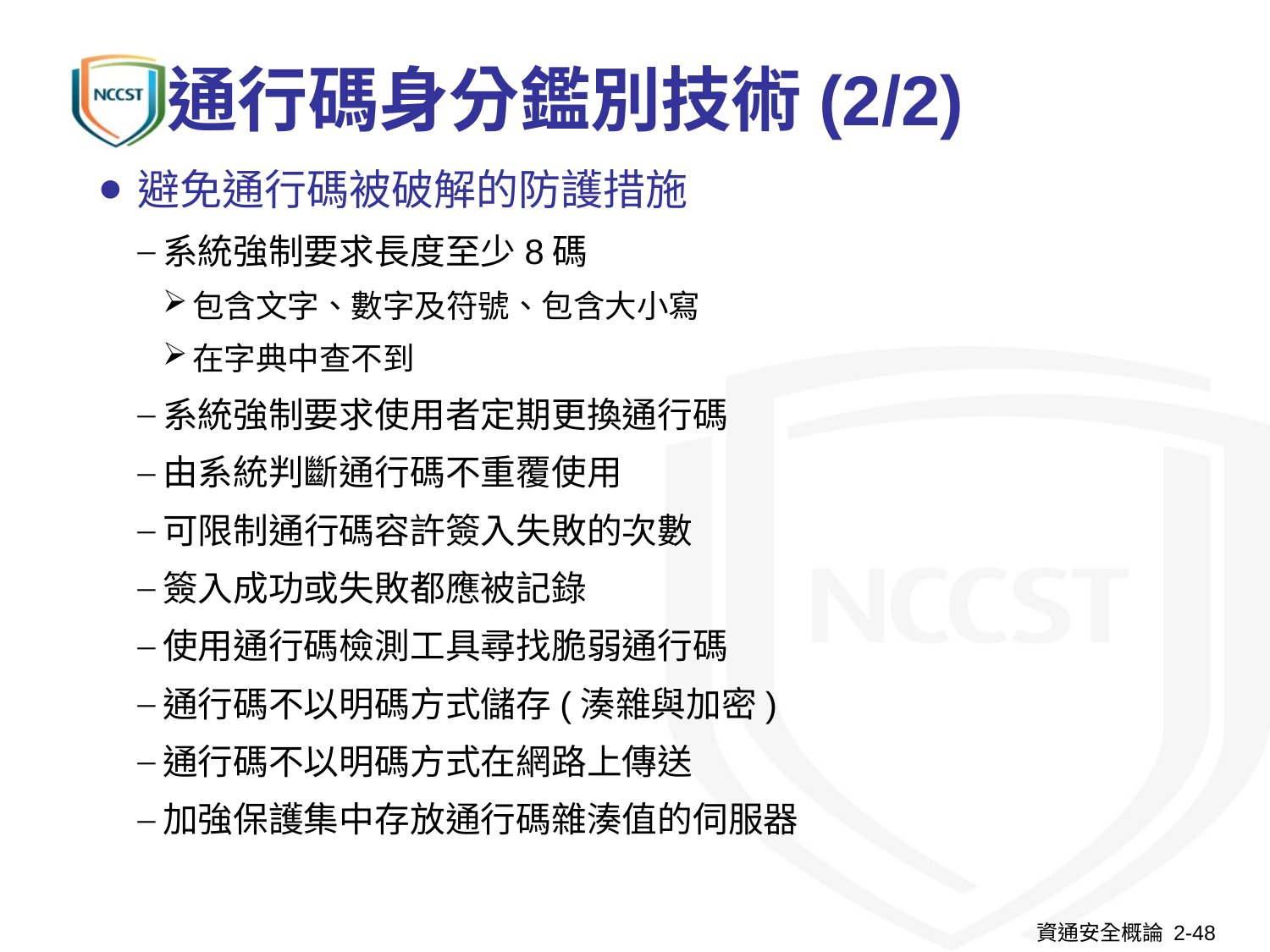

# 通行碼身分鑑別技術(2/2)
避免通行碼被破解的防護措施
系統強制要求長度至少8碼
包含文字、數字及符號、包含大小寫
在字典中查不到
系統強制要求使用者定期更換通行碼
由系統判斷通行碼不重覆使用
可限制通行碼容許簽入失敗的次數
簽入成功或失敗都應被記錄
使用通行碼檢測工具尋找脆弱通行碼
通行碼不以明碼方式儲存(湊雜與加密)
通行碼不以明碼方式在網路上傳送
加強保護集中存放通行碼雜湊值的伺服器